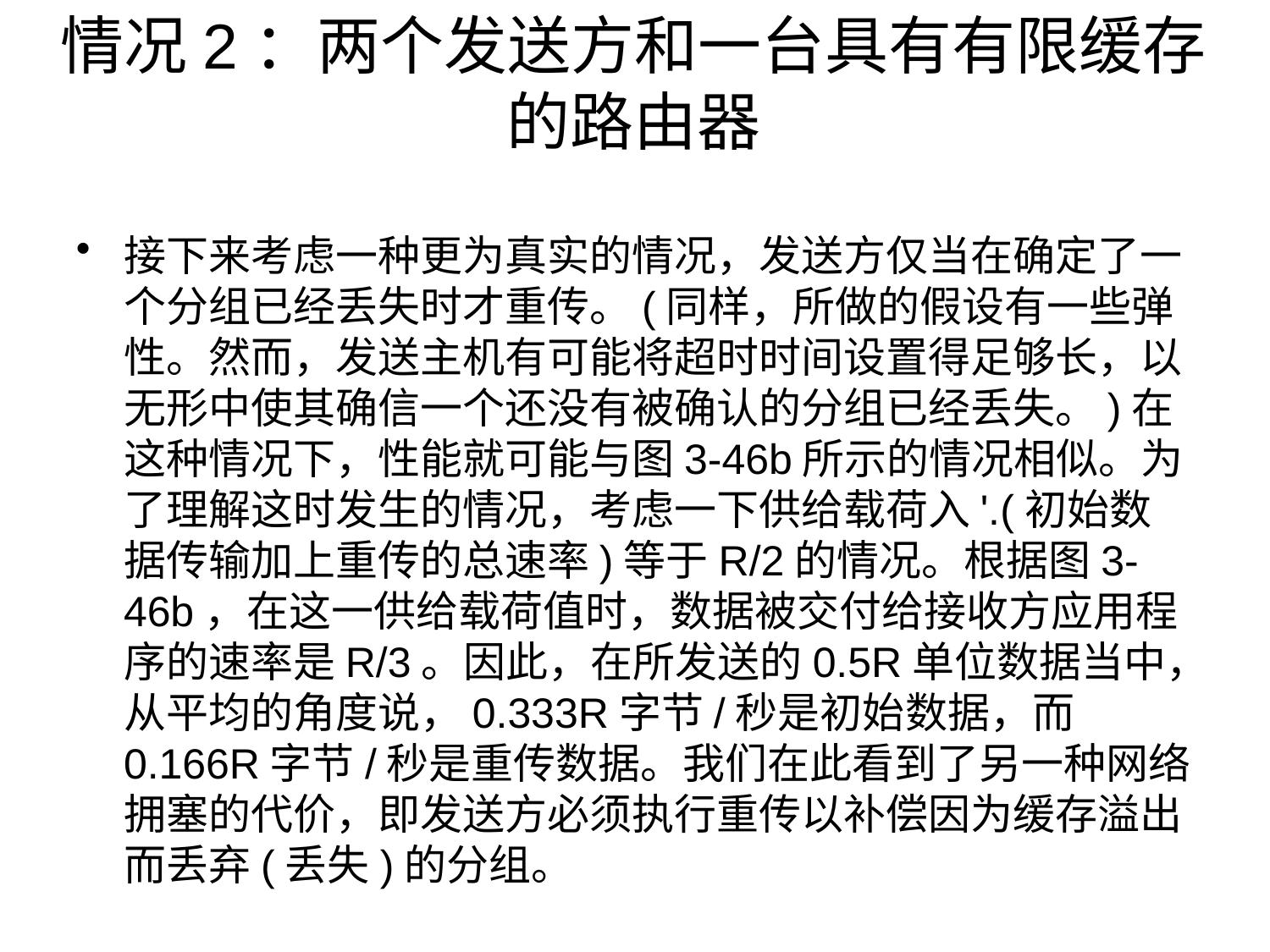

# 情况2：两个发送方和一台具有有限缓存的路由器
接下来考虑一种更为真实的情况，发送方仅当在确定了一个分组已经丢失时才重传。(同样，所做的假设有一些弹性。然而，发送主机有可能将超时时间设置得足够长，以无形中使其确信一个还没有被确认的分组已经丢失。)在这种情况下，性能就可能与图3-46b所示的情况相似。为了理解这时发生的情况，考虑一下供给载荷入'.(初始数据传输加上重传的总速率)等于R/2的情况。根据图3-46b，在这一供给载荷值时，数据被交付给接收方应用程序的速率是R/3。因此，在所发送的0.5R单位数据当中，从平均的角度说，0.333R字节/秒是初始数据，而0.166R字节/秒是重传数据。我们在此看到了另一种网络拥塞的代价，即发送方必须执行重传以补偿因为缓存溢出而丢弃(丢失)的分组。